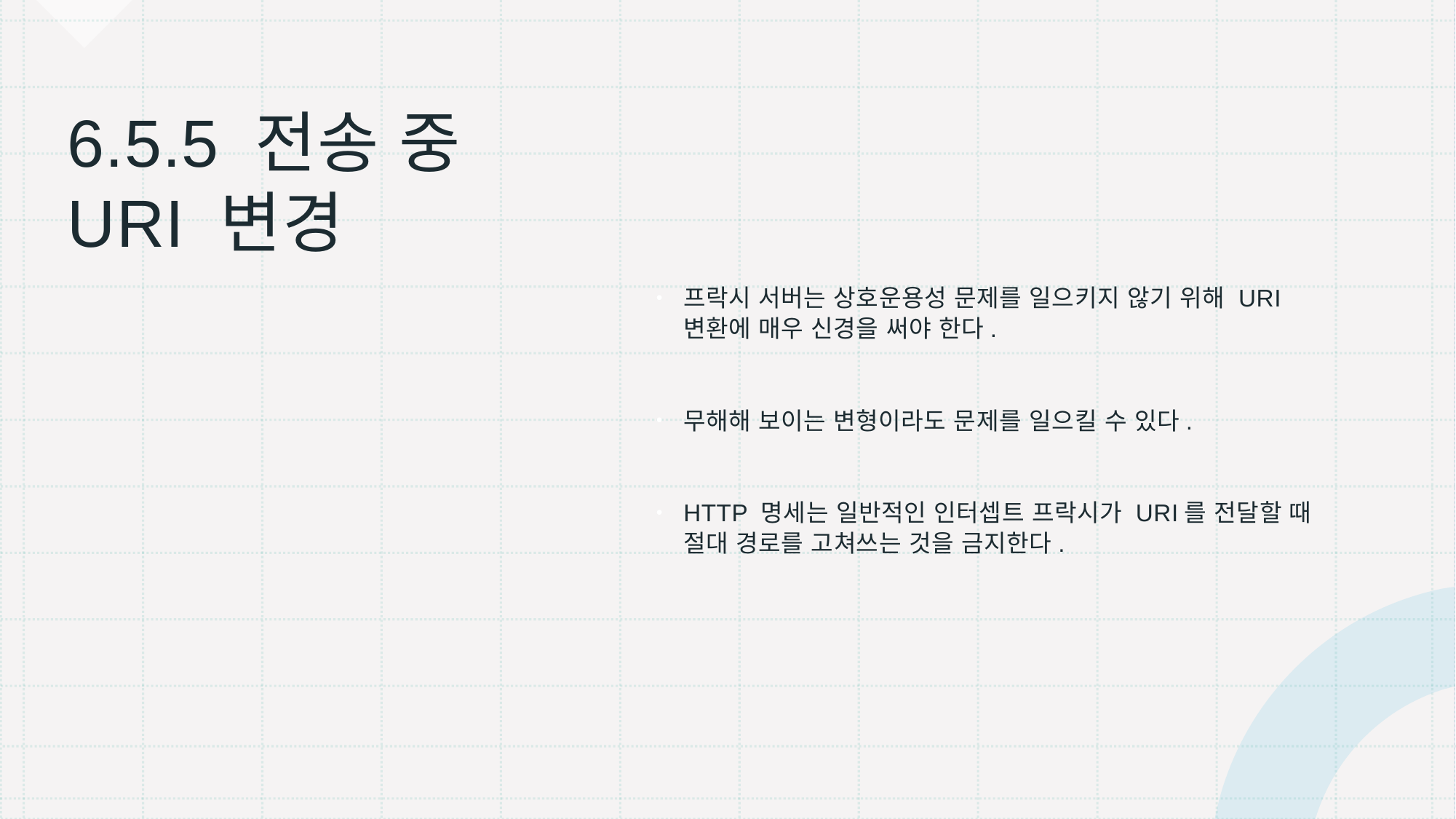

프락시 서버는 상호운용성 문제를 일으키지 않기 위해 URI 변환에 매우 신경을 써야 한다.

무해해 보이는 변형이라도 문제를 일으킬 수 있다.

HTTP 명세는 일반적인 인터셉트 프락시가 URI를 전달할 때 절대 경로를 고쳐쓰는 것을 금지한다.
# 6.5.5 전송 중 URI 변경